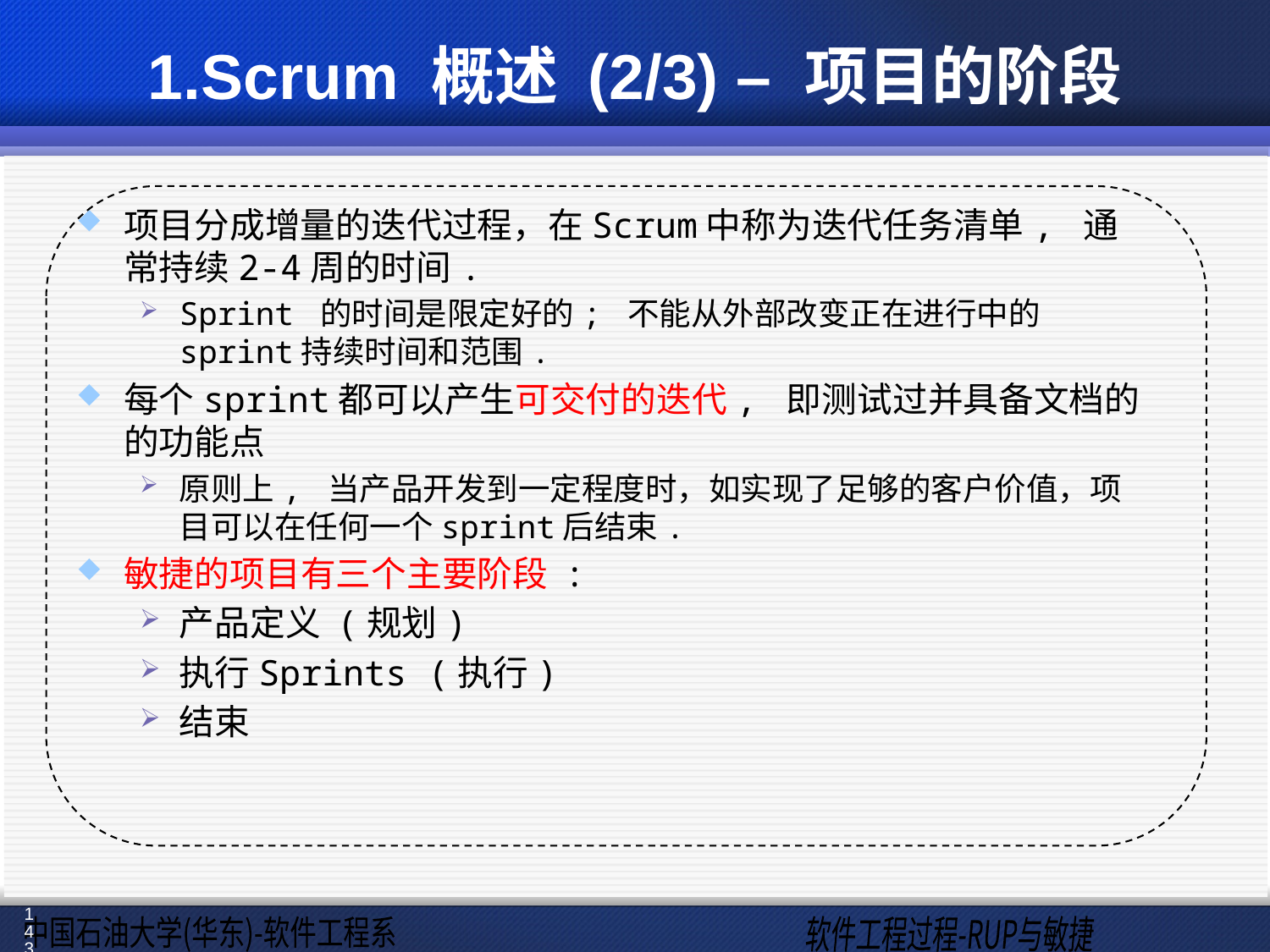

# 1.Scrum 概述 (2/3) – 项目的阶段

项目分成增量的迭代过程，在Scrum中称为迭代任务清单, 通常持续2-4周的时间.
Sprint 的时间是限定好的; 不能从外部改变正在进行中的sprint持续时间和范围.
每个sprint都可以产生可交付的迭代, 即测试过并具备文档的的功能点
原则上, 当产品开发到一定程度时，如实现了足够的客户价值，项目可以在任何一个sprint后结束.
敏捷的项目有三个主要阶段 :
产品定义 (规划)
执行Sprints (执行)
结束
143